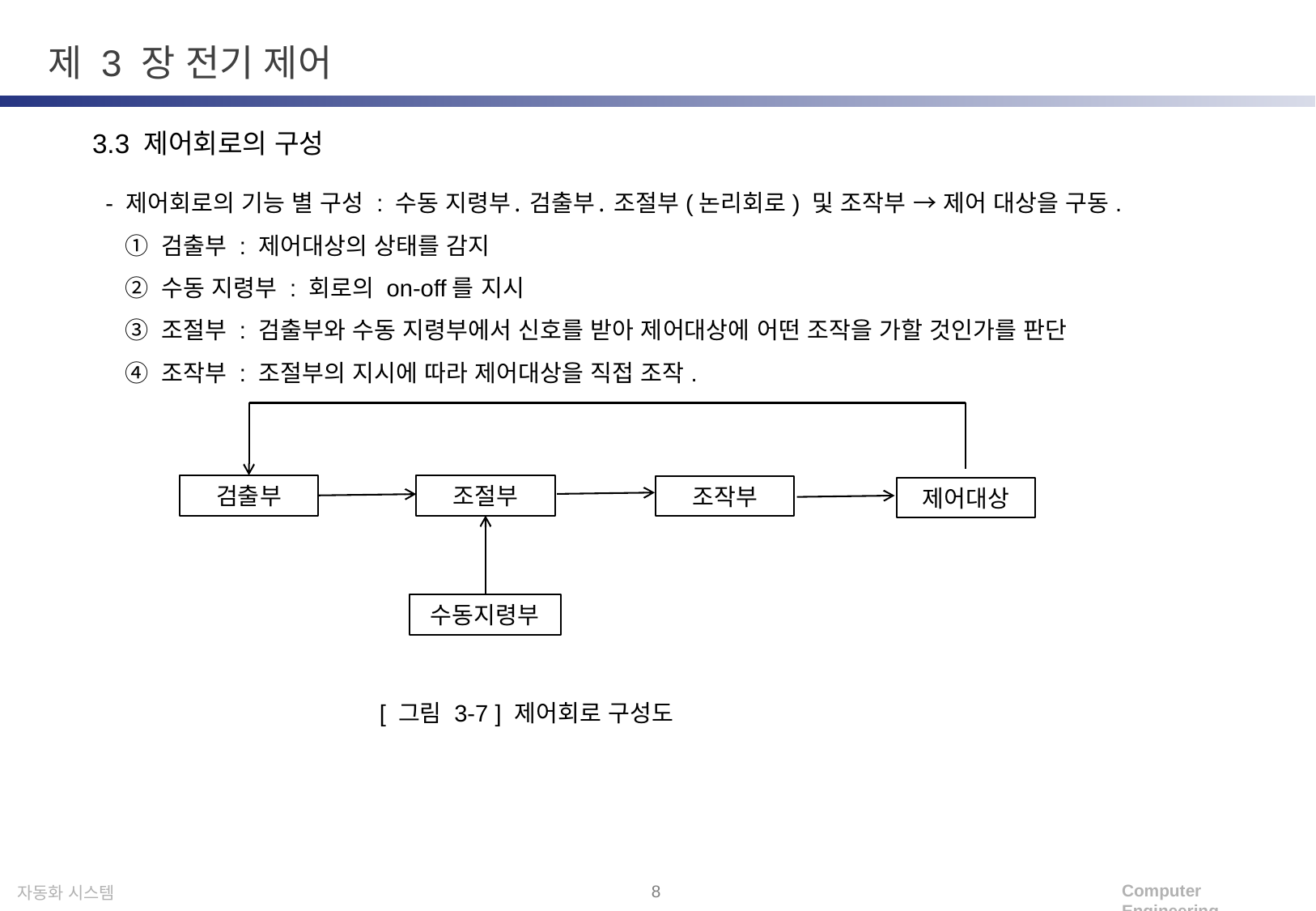

제 3 장 전기 제어
3.3 제어회로의 구성
- 제어회로의 기능 별 구성 : 수동 지령부․ 검출부․ 조절부(논리회로) 및 조작부 → 제어 대상을 구동.
   ① 검출부 : 제어대상의 상태를 감지
   ② 수동 지령부 : 회로의 on-off를 지시
   ③ 조절부 : 검출부와 수동 지령부에서 신호를 받아 제어대상에 어떤 조작을 가할 것인가를 판단
   ④ 조작부 : 조절부의 지시에 따라 제어대상을 직접 조작.

                                         [ 그림 3-7 ] 제어회로 구성도
조절부
검출부
조작부
제어대상
수동지령부